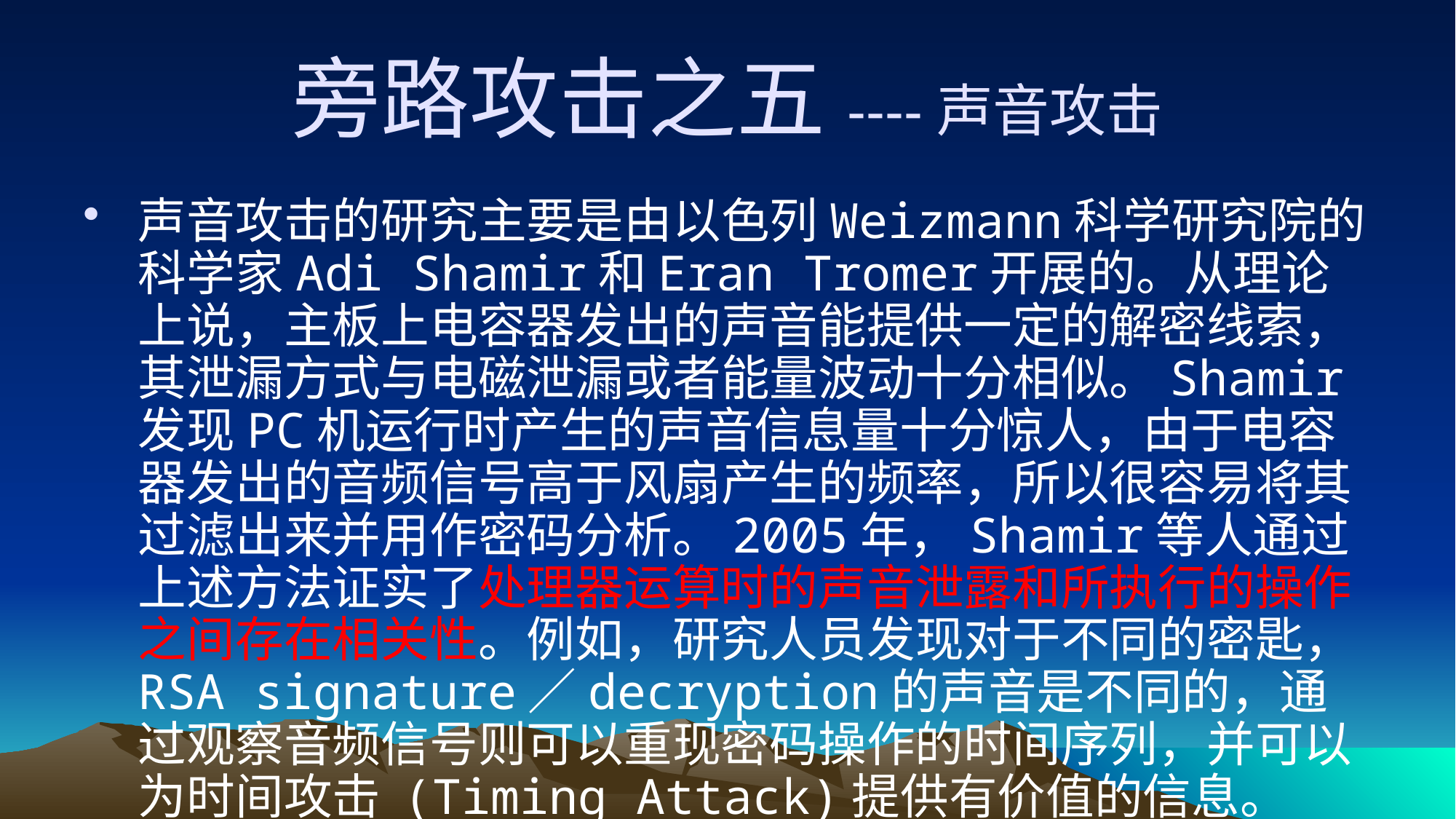

# 旁路攻击之五----声音攻击
声音攻击的研究主要是由以色列Weizmann科学研究院的科学家Adi Shamir和Eran Tromer开展的。从理论上说，主板上电容器发出的声音能提供一定的解密线索，其泄漏方式与电磁泄漏或者能量波动十分相似。Shamir发现PC机运行时产生的声音信息量十分惊人，由于电容器发出的音频信号高于风扇产生的频率，所以很容易将其过滤出来并用作密码分析。2005年，Shamir等人通过上述方法证实了处理器运算时的声音泄露和所执行的操作之间存在相关性。例如，研究人员发现对于不同的密匙，RSA signature／decryption的声音是不同的，通过观察音频信号则可以重现密码操作的时间序列，并可以为时间攻击 (Timing Attack)提供有价值的信息。